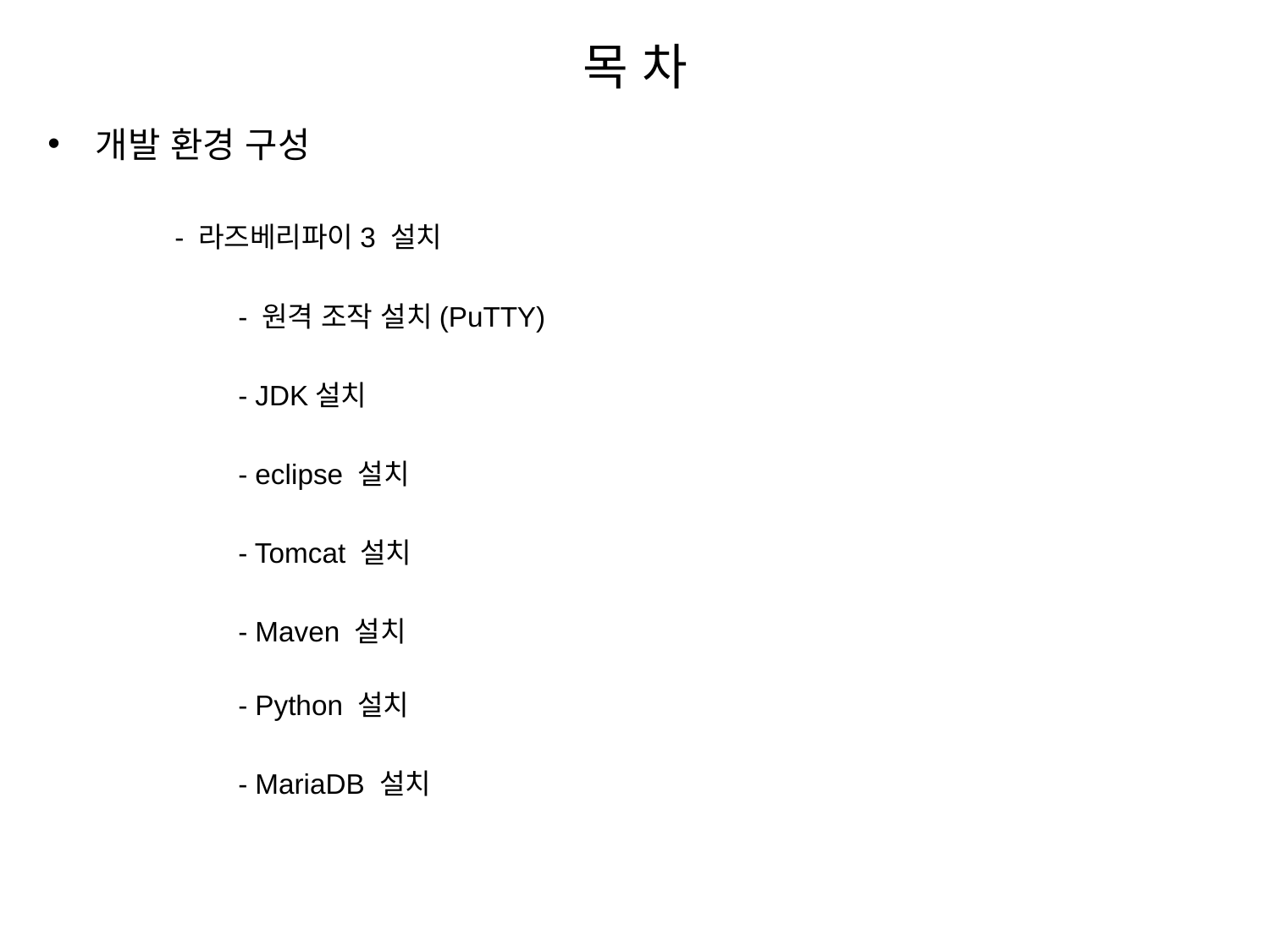

# 목 차
개발 환경 구성

	- 라즈베리파이3 설치

	- 원격 조작 설치(PuTTY)

	- JDK설치

	- eclipse 설치

	- Tomcat 설치

	- Maven 설치
	- Python 설치

	- MariaDB 설치